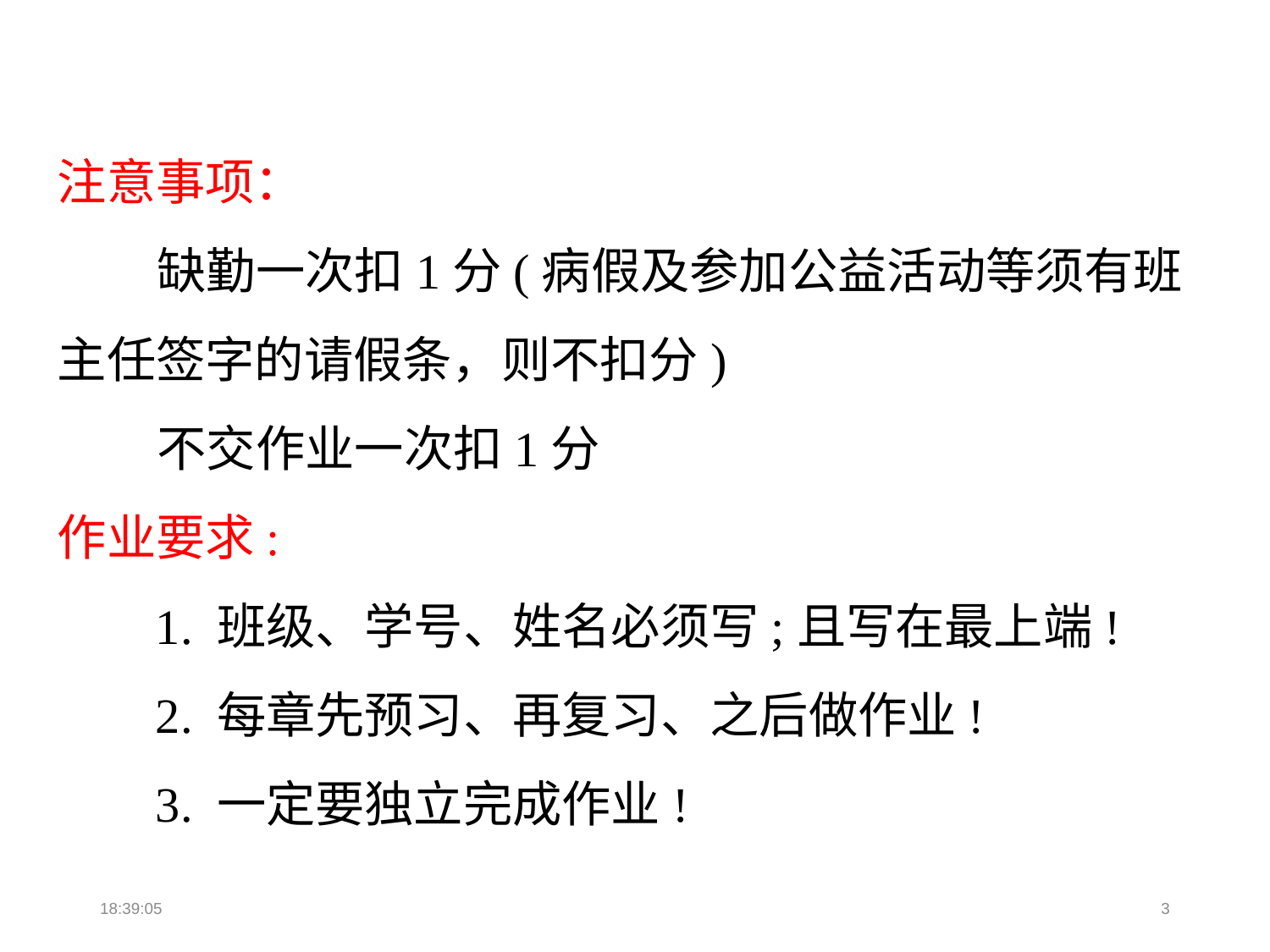

注意事项：
        缺勤一次扣1分(病假及参加公益活动等须有班主任签字的请假条，则不扣分)
        不交作业一次扣1分
作业要求:
        1. 班级、学号、姓名必须写;且写在最上端!
        2. 每章先预习、再复习、之后做作业!
        3. 一定要独立完成作业!
18:39:05
3